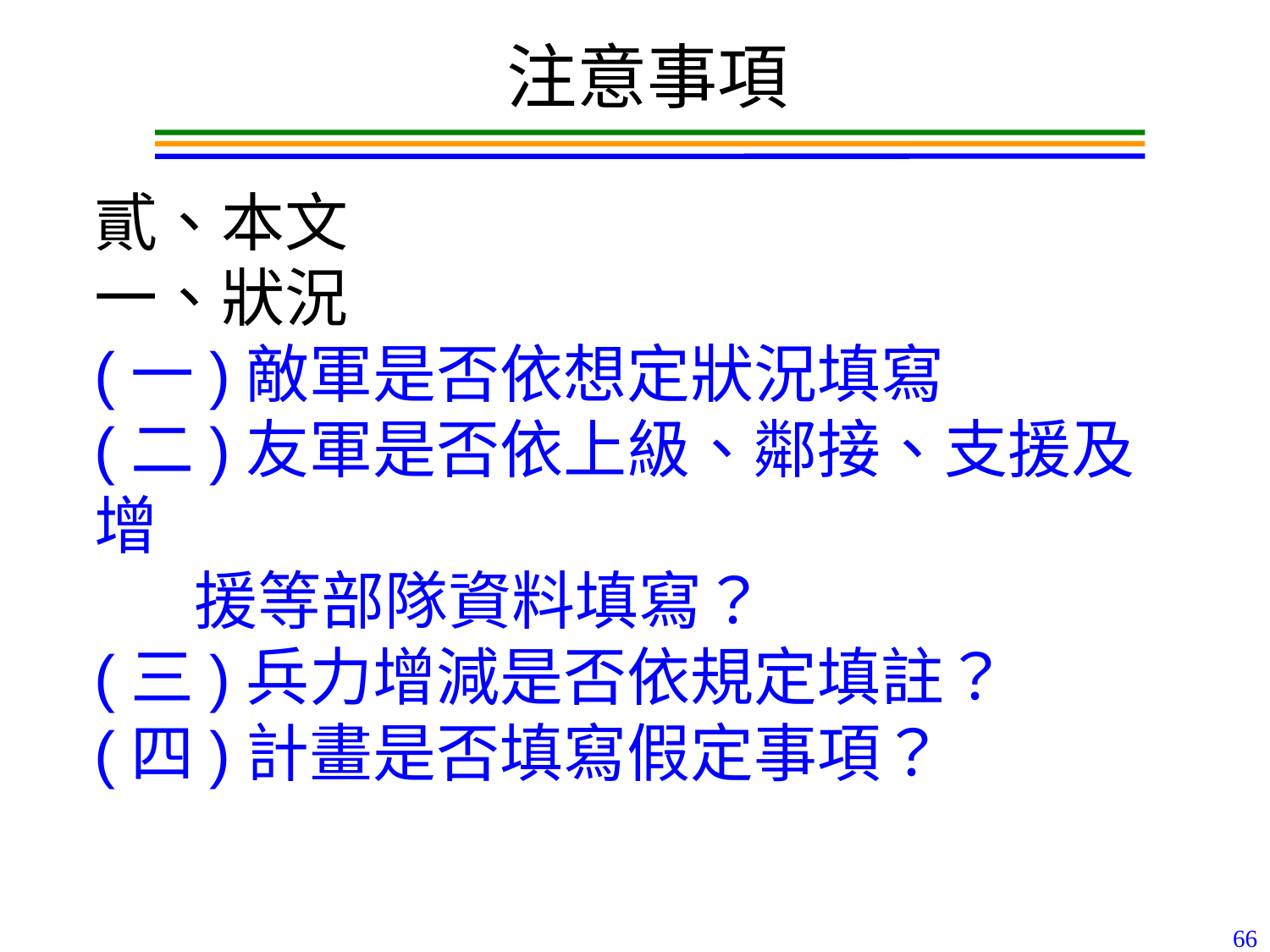

注意事項
貳、本文
一、狀況
(一)敵軍是否依想定狀況填寫
(二)友軍是否依上級、鄰接、支援及增
      援等部隊資料填寫？
(三)兵力增減是否依規定填註？
(四)計畫是否填寫假定事項？
66